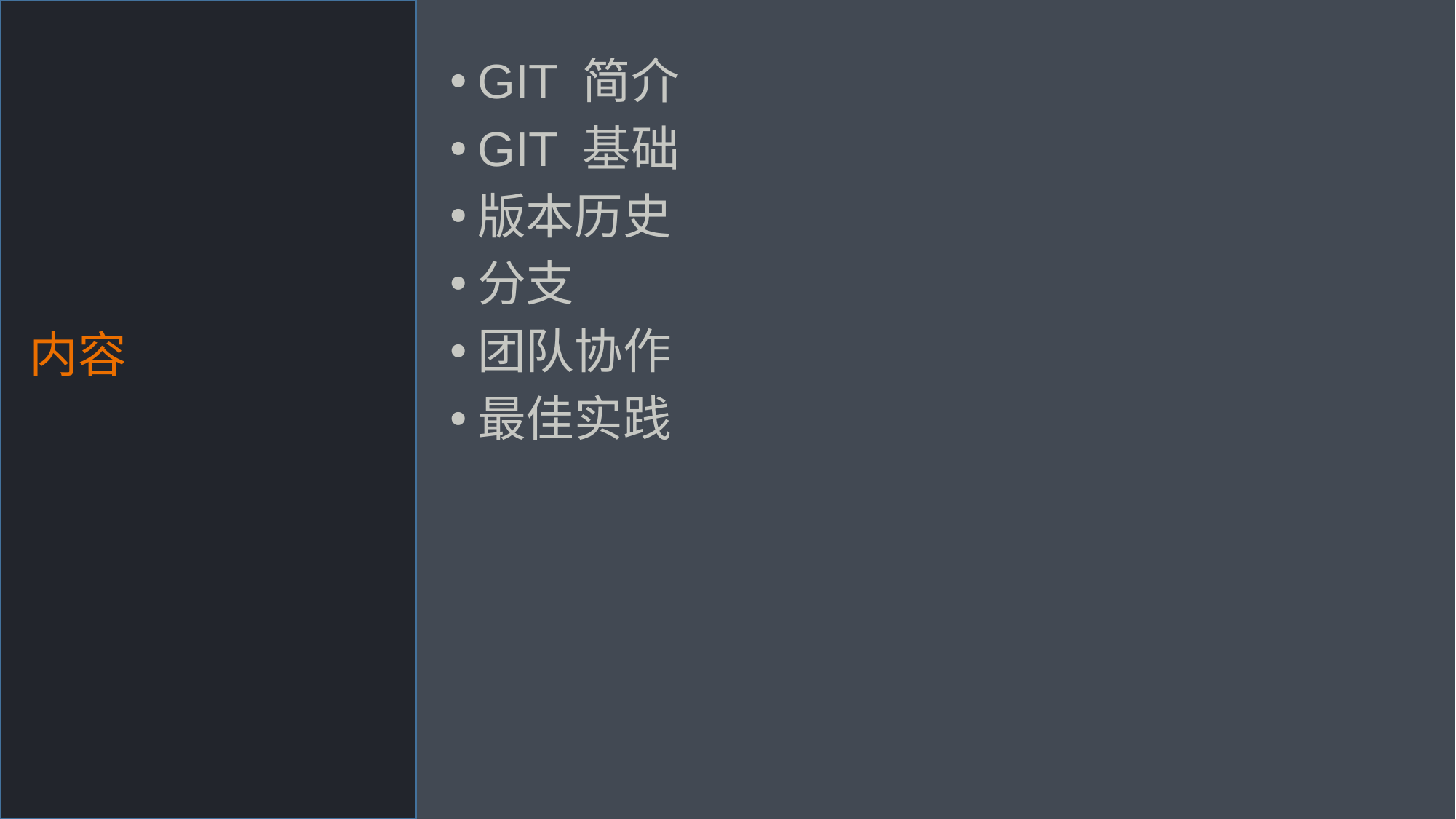

内容
GIT 简介
GIT 基础
版本历史
分支
团队协作
最佳实践